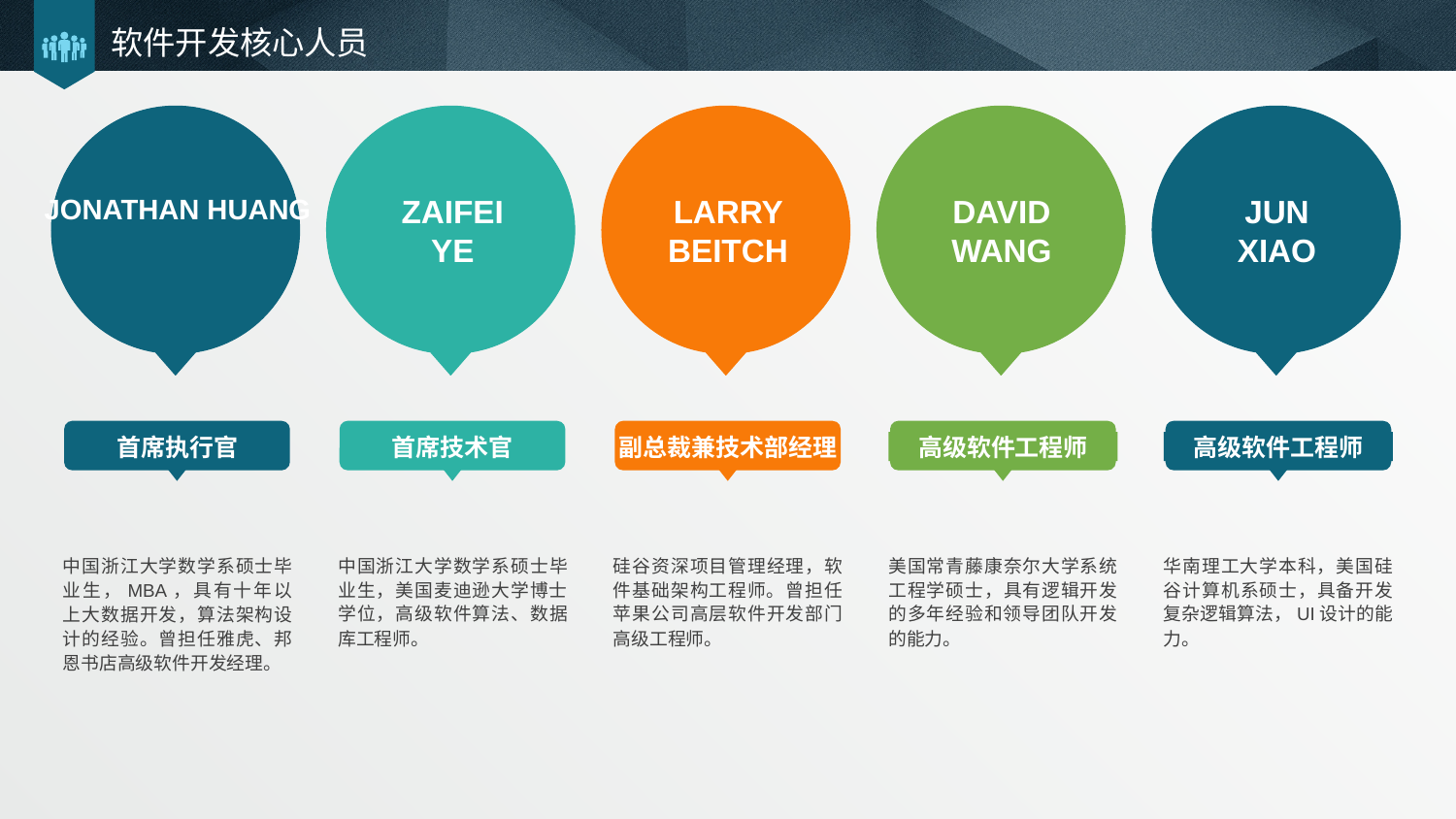

# 软件开发核心人员

Jonathan huang
Zaifei ye
Larry beitch
David wang
Jun xiao

首席执行官

首席技术官

副总裁兼技术部经理

高级软件工程师

高级软件工程师

中国浙江大学数学系硕士毕业生，MBA，具有十年以上大数据开发，算法架构设计的经验。曾担任雅虎、邦恩书店高级软件开发经理。
中国浙江大学数学系硕士毕业生，美国麦迪逊大学博士学位，高级软件算法、数据库工程师。
硅谷资深项目管理经理，软件基础架构工程师。曾担任苹果公司高层软件开发部门高级工程师。
美国常青藤康奈尔大学系统工程学硕士，具有逻辑开发的多年经验和领导团队开发的能力。
华南理工大学本科，美国硅谷计算机系硕士，具备开发复杂逻辑算法，UI设计的能力。